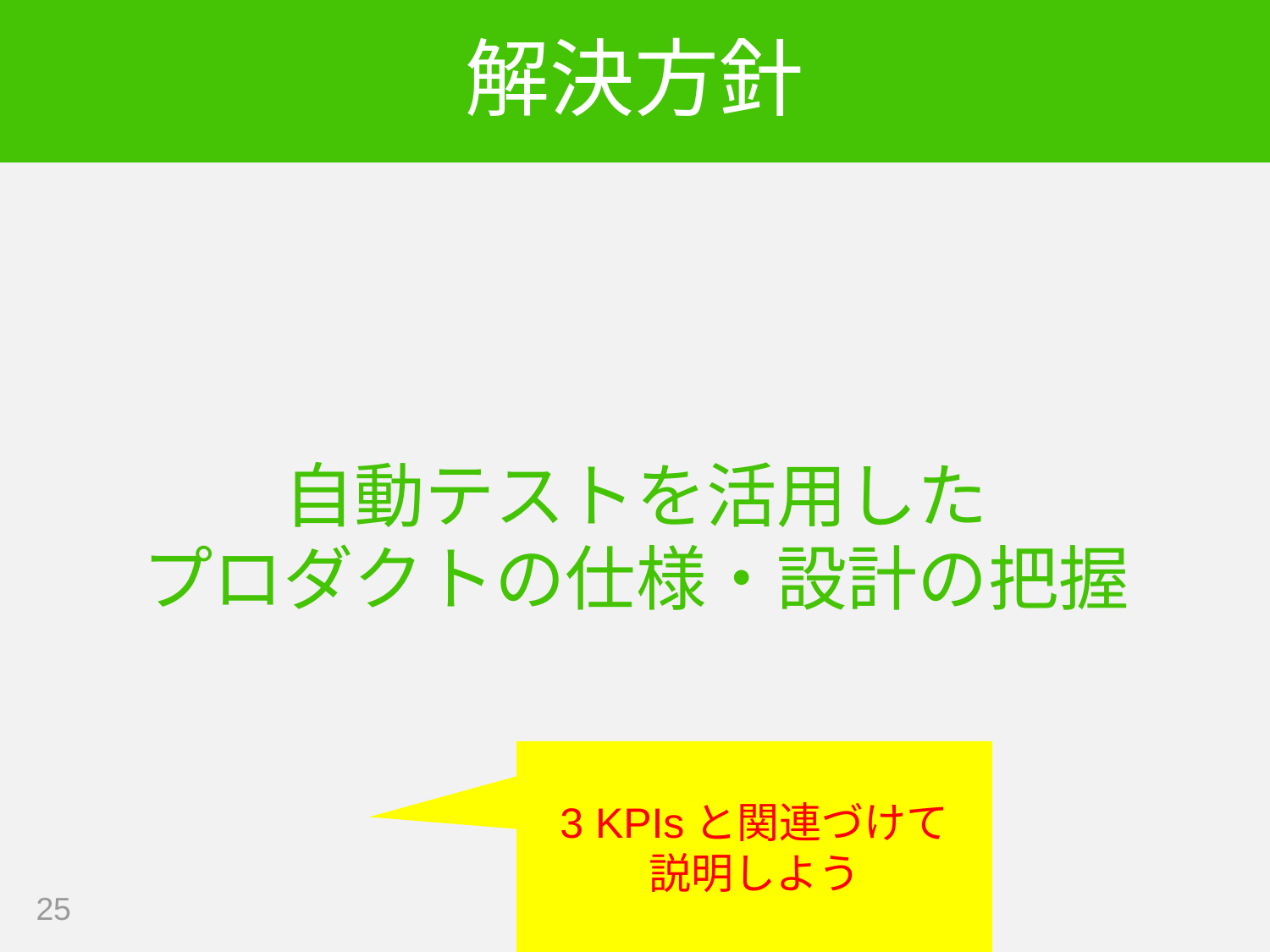

# 解決方針
自動テストを活用した
プロダクトの仕様・設計の把握
3 KPIsと関連づけて
説明しよう
25